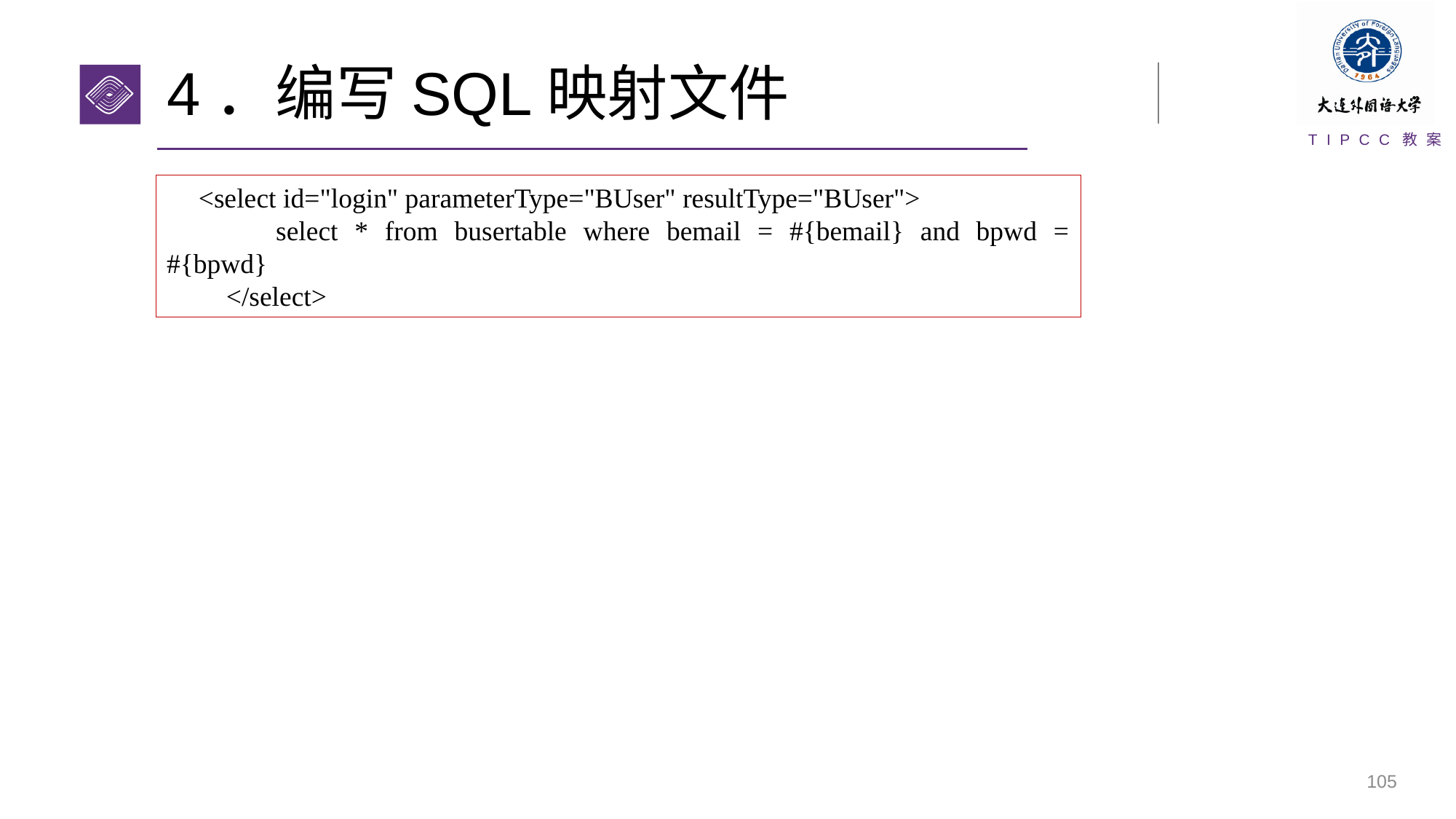

# 4．编写SQL映射文件
<select id="login" parameterType="BUser" resultType="BUser">
	select * from busertable where bemail = #{bemail} and bpwd = #{bpwd}
    </select>
105